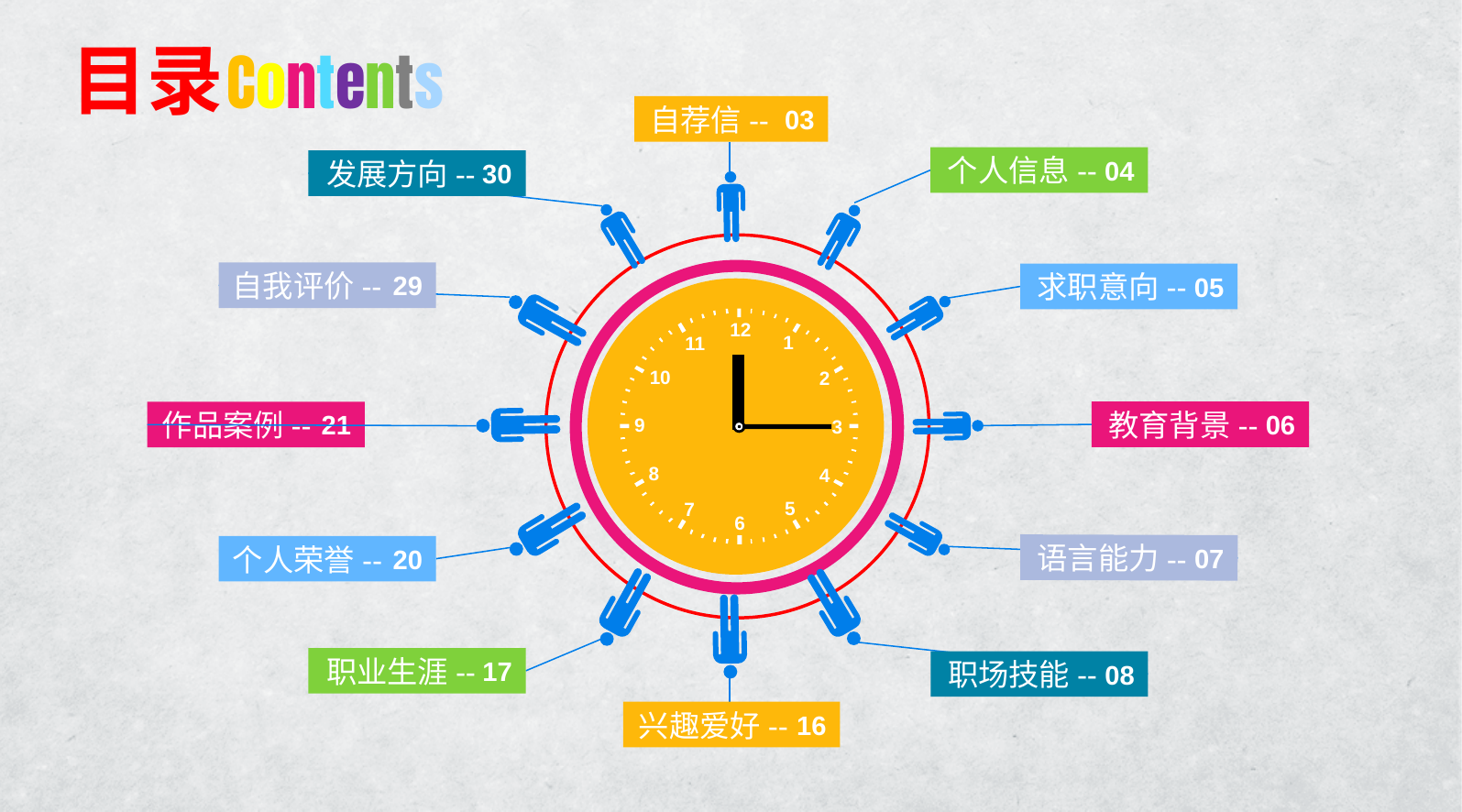

目录
Contents
自荐信--
03
个人信息--
04
发展方向--
30

自我评价--
29
求职意向--
05

12
1
11
10
2
9
3
8
4
5
7
6

教育背景--
06
作品案例--
21
语言能力--
07
个人荣誉--
20
职业生涯--
17
职场技能--
08
兴趣爱好--
16